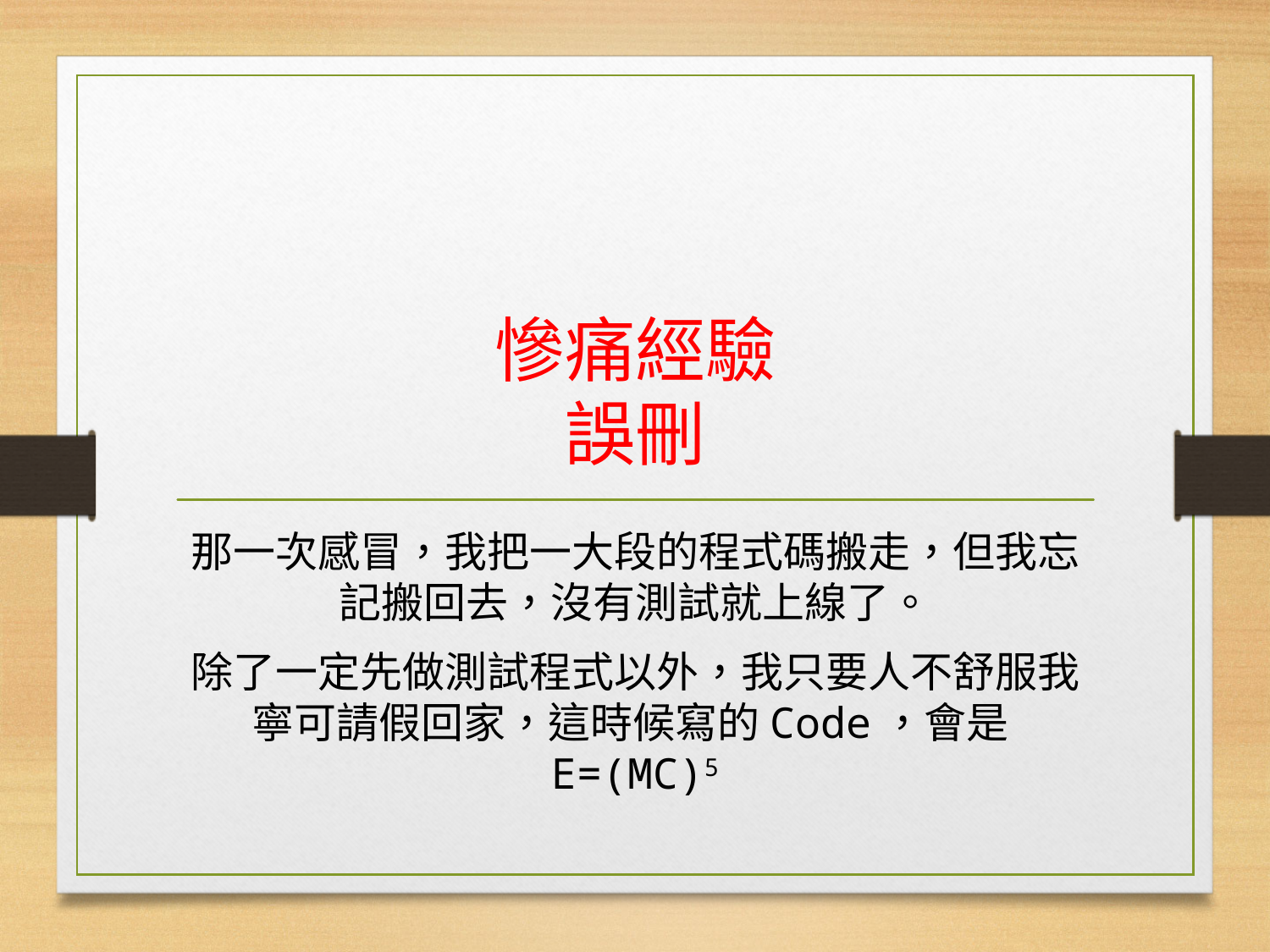

# 慘痛經驗 誤刪
那一次感冒，我把一大段的程式碼搬走，但我忘記搬回去，沒有測試就上線了。
除了一定先做測試程式以外，我只要人不舒服我寧可請假回家，這時候寫的Code，會是E=(MC)5